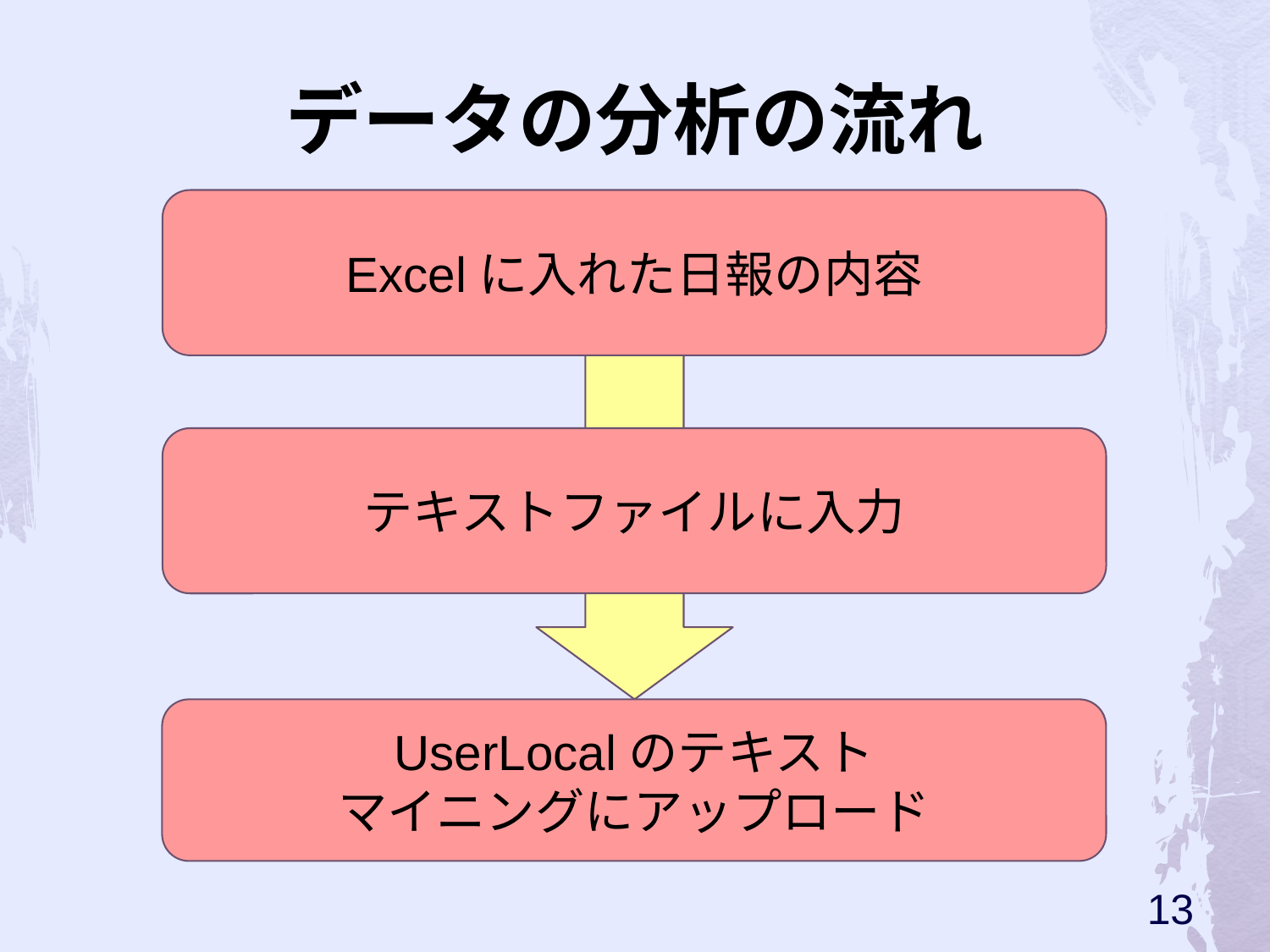

# データの分析の流れ
Excelに入れた日報の内容

テキストファイルに入力
UserLocalのテキスト
マイニングにアップロード
13